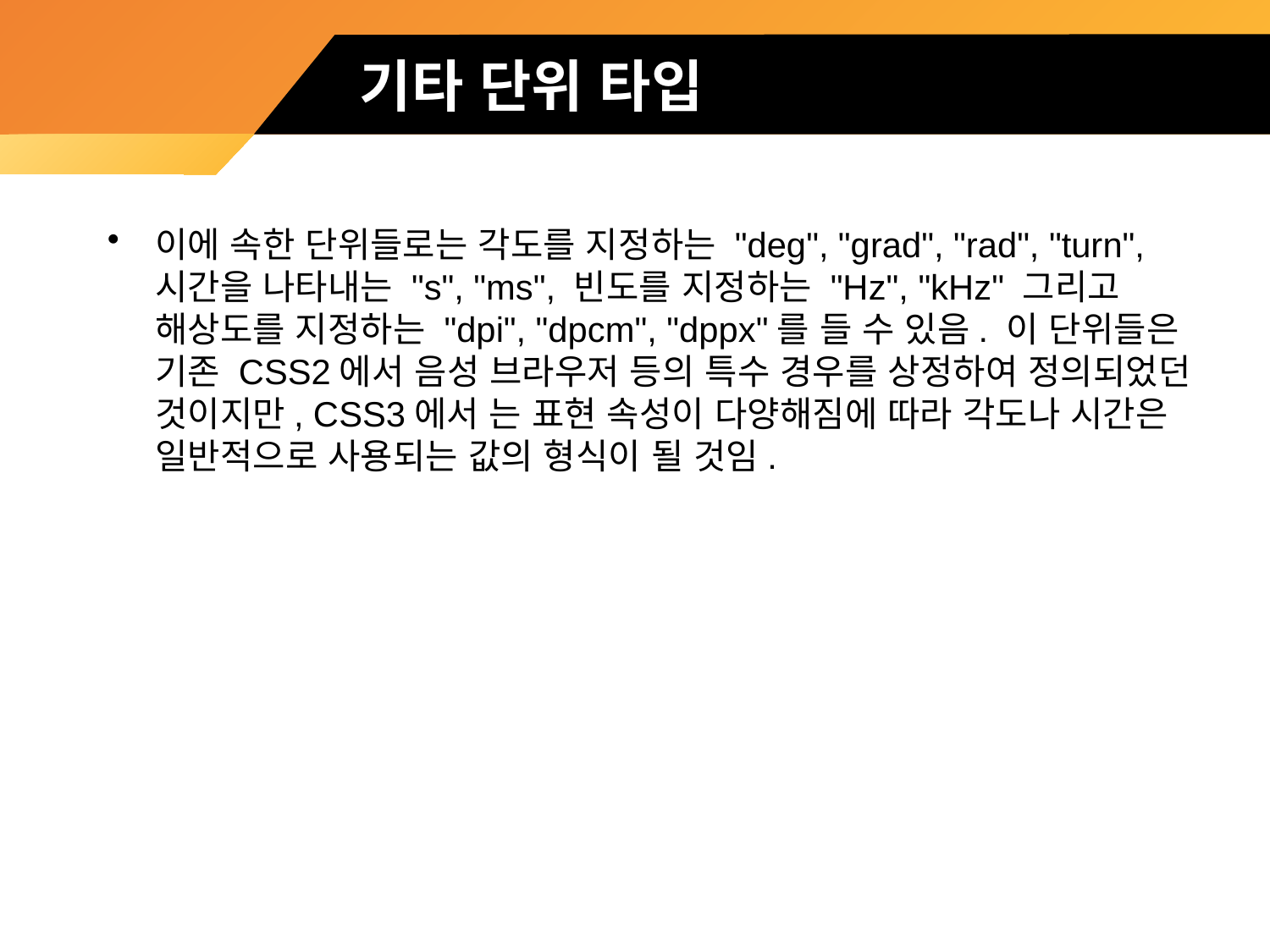

# 기타 단위 타입
이에 속한 단위들로는 각도를 지정하는 "deg", "grad", "rad", "turn", 시간을 나타내는 "s", "ms", 빈도를 지정하는 "Hz", "kHz" 그리고 해상도를 지정하는 "dpi", "dpcm", "dppx"를 들 수 있음. 이 단위들은 기존 CSS2에서 음성 브라우저 등의 특수 경우를 상정하여 정의되었던 것이지만, CSS3에서 는 표현 속성이 다양해짐에 따라 각도나 시간은 일반적으로 사용되는 값의 형식이 될 것임.